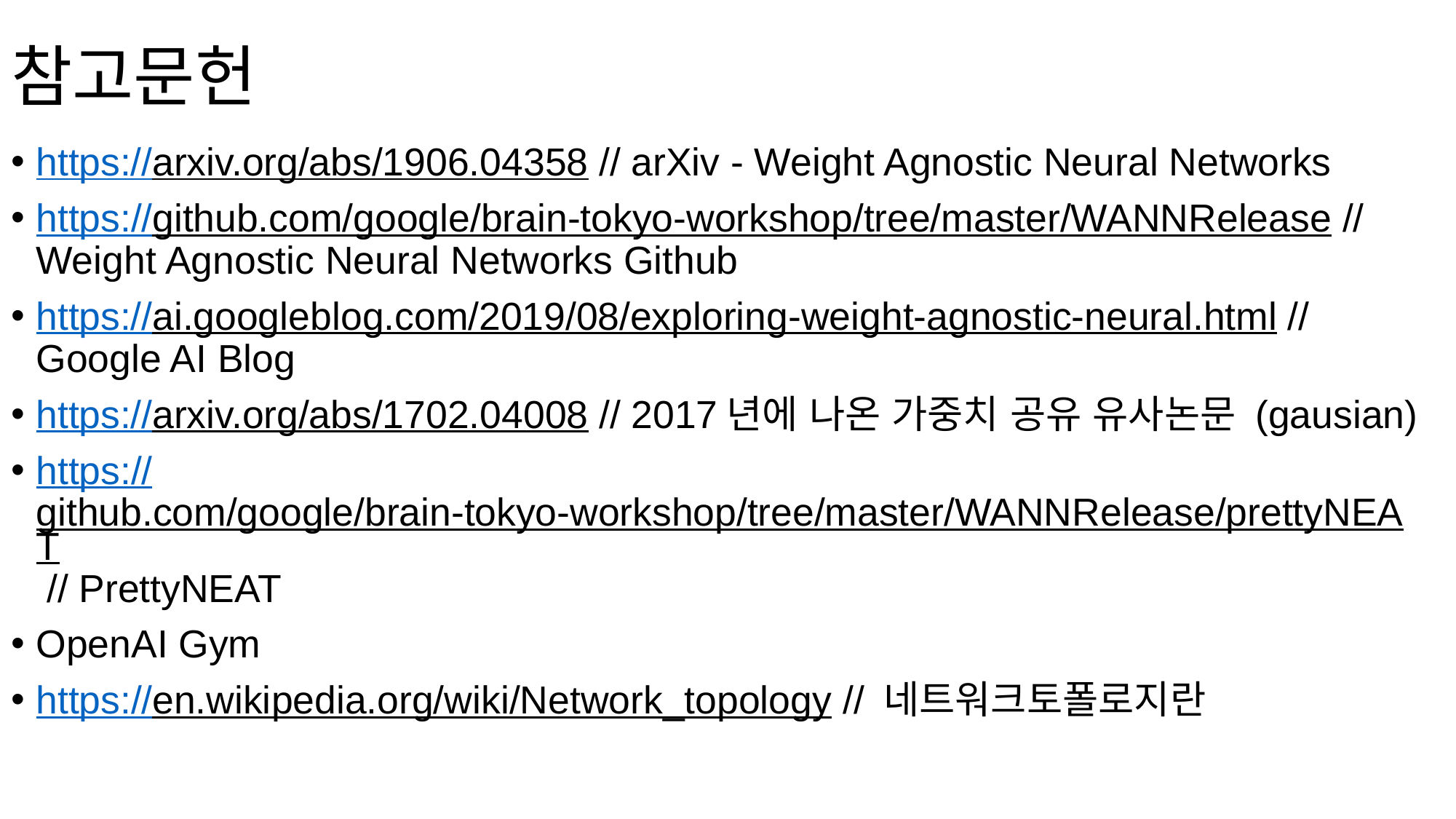

# 참고문헌
https://arxiv.org/abs/1906.04358 // arXiv - Weight Agnostic Neural Networks
https://github.com/google/brain-tokyo-workshop/tree/master/WANNRelease // Weight Agnostic Neural Networks Github
https://ai.googleblog.com/2019/08/exploring-weight-agnostic-neural.html // Google AI Blog
https://arxiv.org/abs/1702.04008 // 2017년에 나온 가중치 공유 유사논문 (gausian)
https://github.com/google/brain-tokyo-workshop/tree/master/WANNRelease/prettyNEAT // PrettyNEAT
OpenAI Gym
https://en.wikipedia.org/wiki/Network_topology // 네트워크토폴로지란